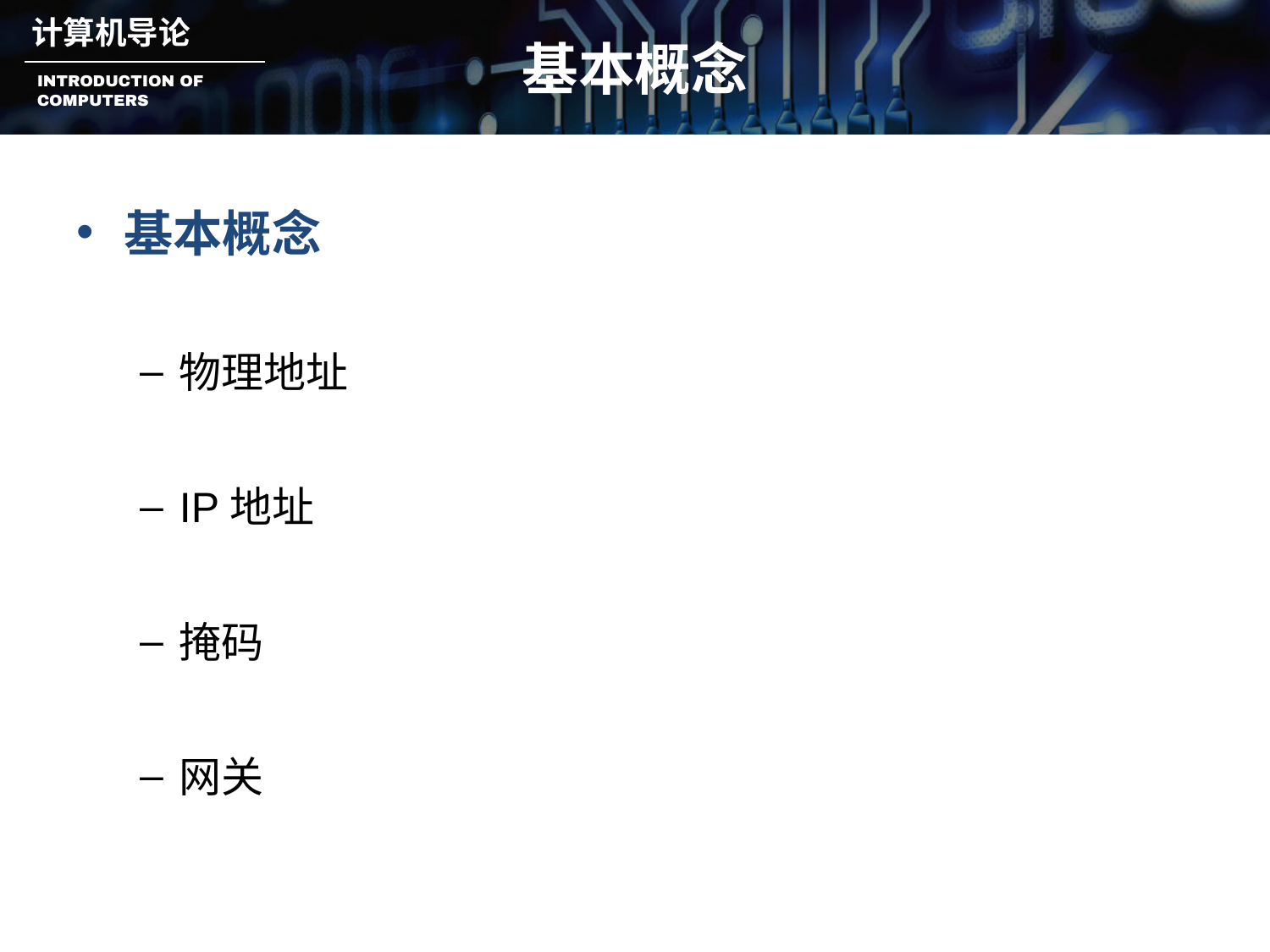

# 基本概念
基本概念

物理地址

IP地址

掩码

网关